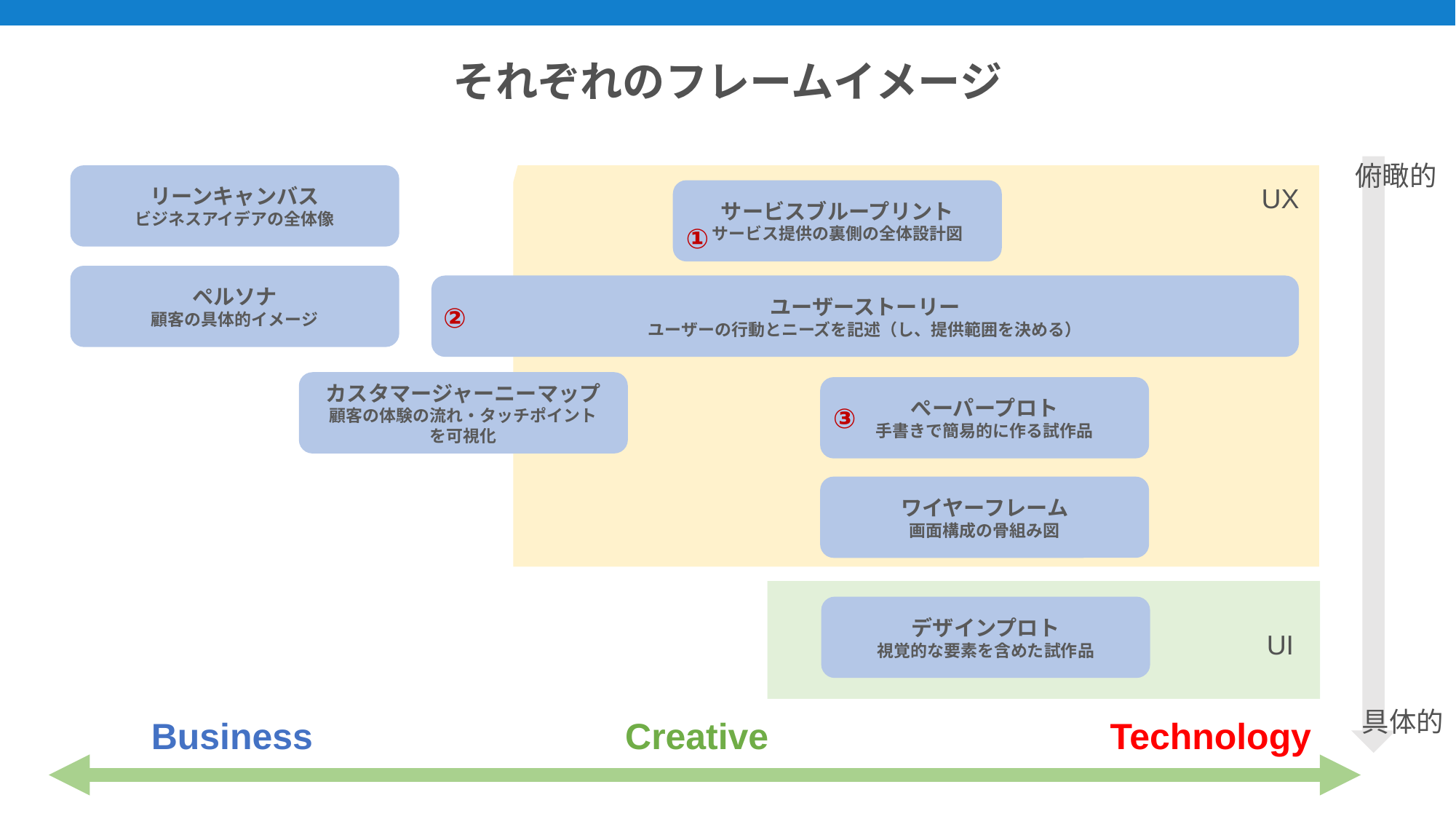

それぞれのフレームイメージ
俯瞰的

リーンキャンバス
ビジネスアイデアの全体像

UX
サービスブループリント
サービス提供の裏側の全体設計図
①
ペルソナ
顧客の具体的イメージ
ユーザーストーリー
ユーザーの行動とニーズを記述（し、提供範囲を決める）
②
カスタマージャーニーマップ
顧客の体験の流れ・タッチポイント
を可視化
ぺーパープロト
手書きで簡易的に作る試作品
③
ワイヤーフレーム
画面構成の骨組み図

デザインプロト
視覚的な要素を含めた試作品
UI
具体的
Business
Creative
Technology